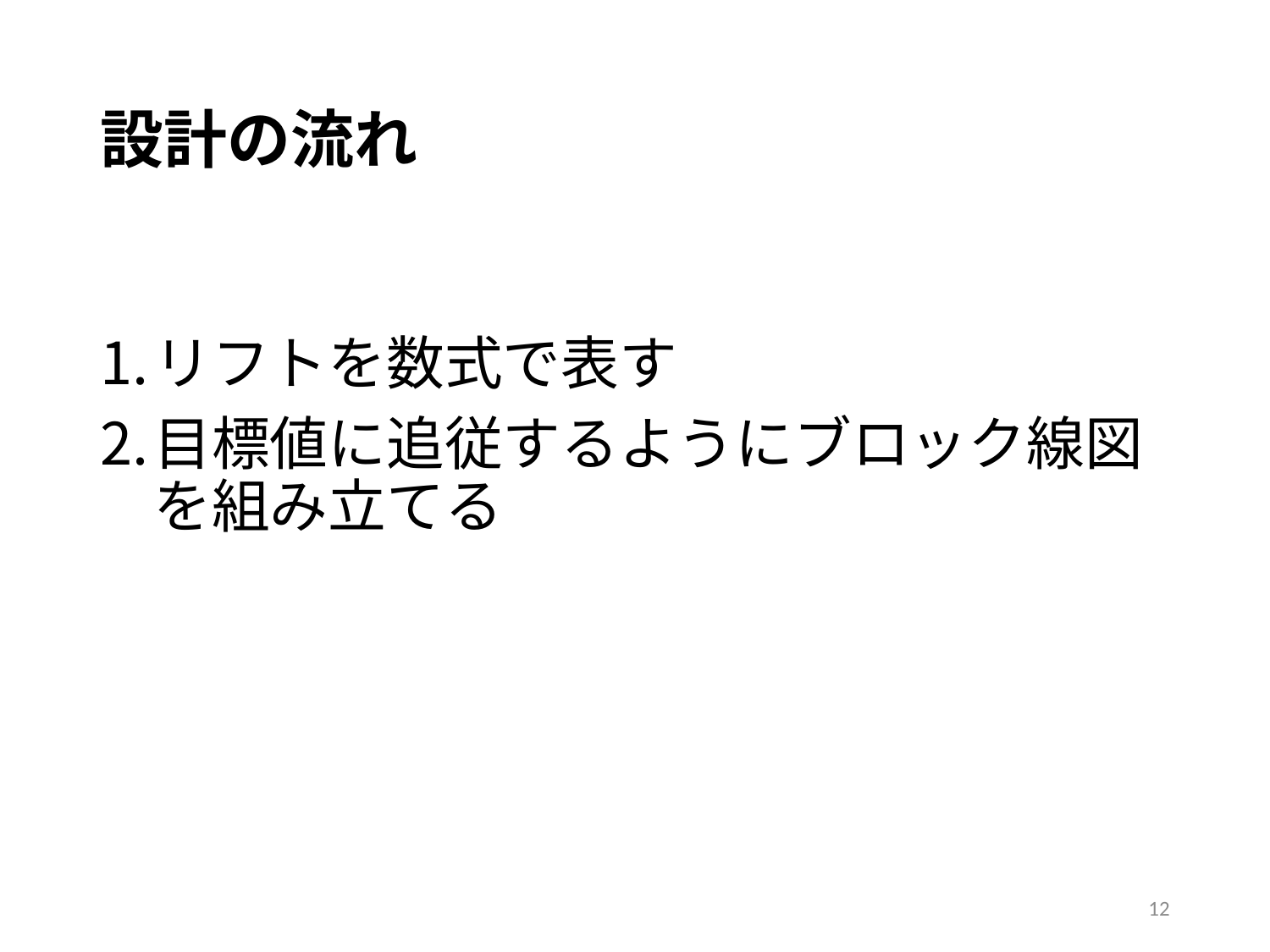

# 設計の流れ
リフトを数式で表す
目標値に追従するようにブロック線図を組み立てる
12